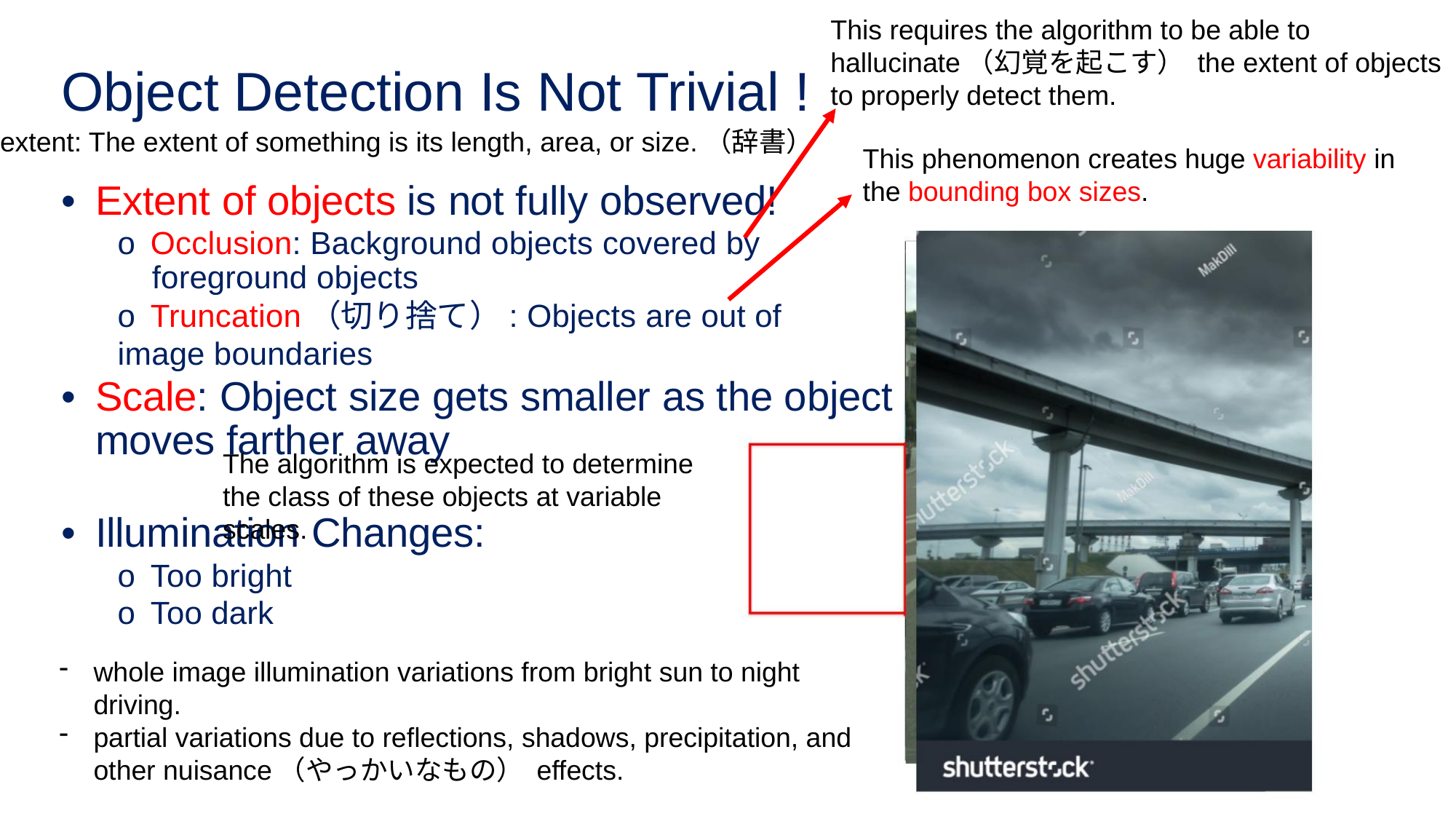

This requires the algorithm to be able to hallucinate（幻覚を起こす） the extent of objects to properly detect them.
Object Detection Is Not Trivial !
extent: The extent of something is its length, area, or size.（辞書）
This phenomenon creates huge variability in the bounding box sizes.
• Extent of objects is not fully observed!
o Occlusion: Background objects covered by
foreground objects
o Truncation（切り捨て）: Objects are out of image boundaries
• Scale: Object size gets smaller as the object
moves farther away
The algorithm is expected to determine the class of these objects at variable scales.
• Illumination Changes:
o Too bright
o Too dark
whole image illumination variations from bright sun to night driving.
partial variations due to reflections, shadows, precipitation, and other nuisance（やっかいなもの） effects.